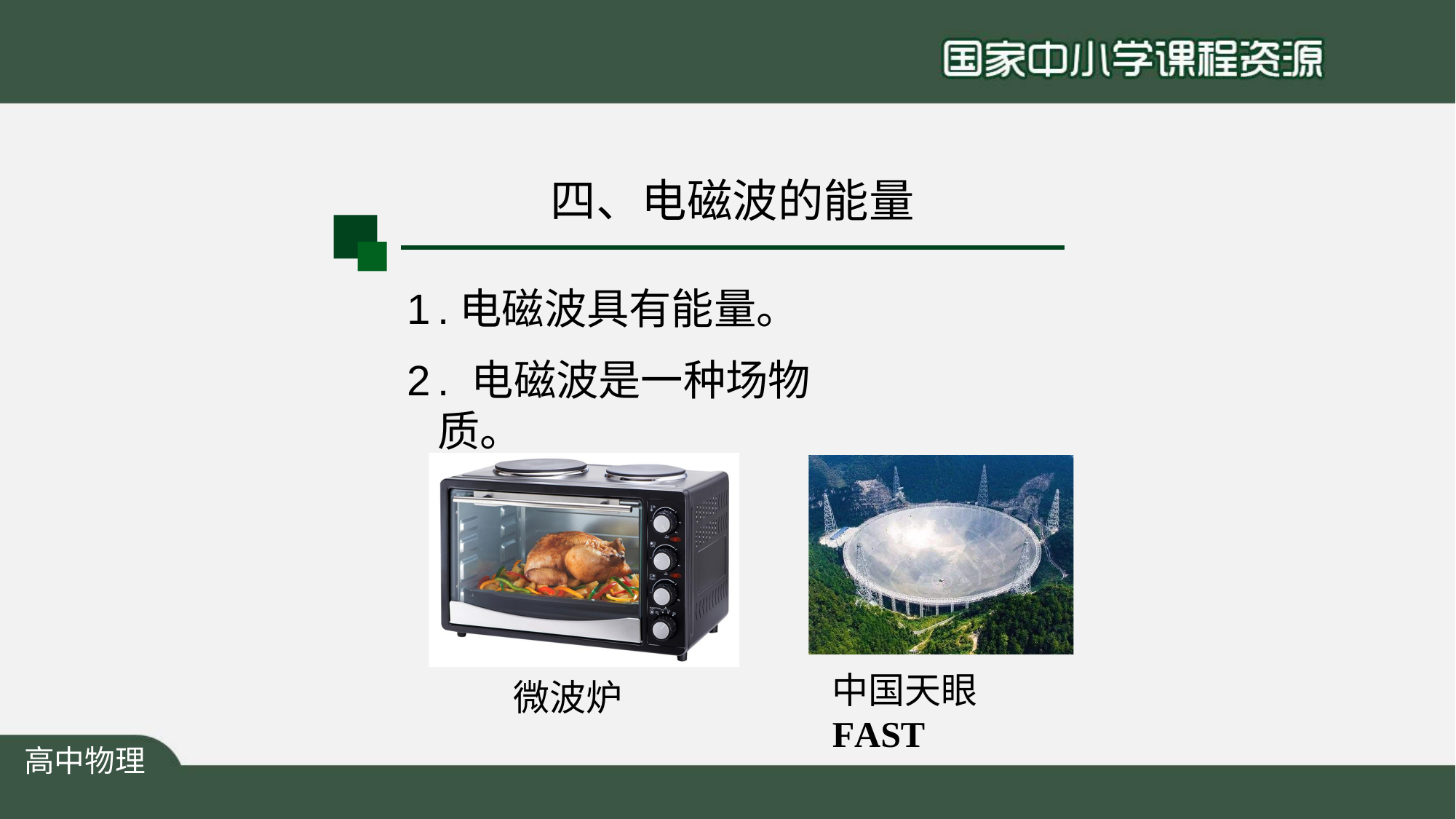

# 四、电磁波的能量

.电磁波具有能量。
. 电磁波是一种场物质。

中国天眼FAST
微波炉
高中物理